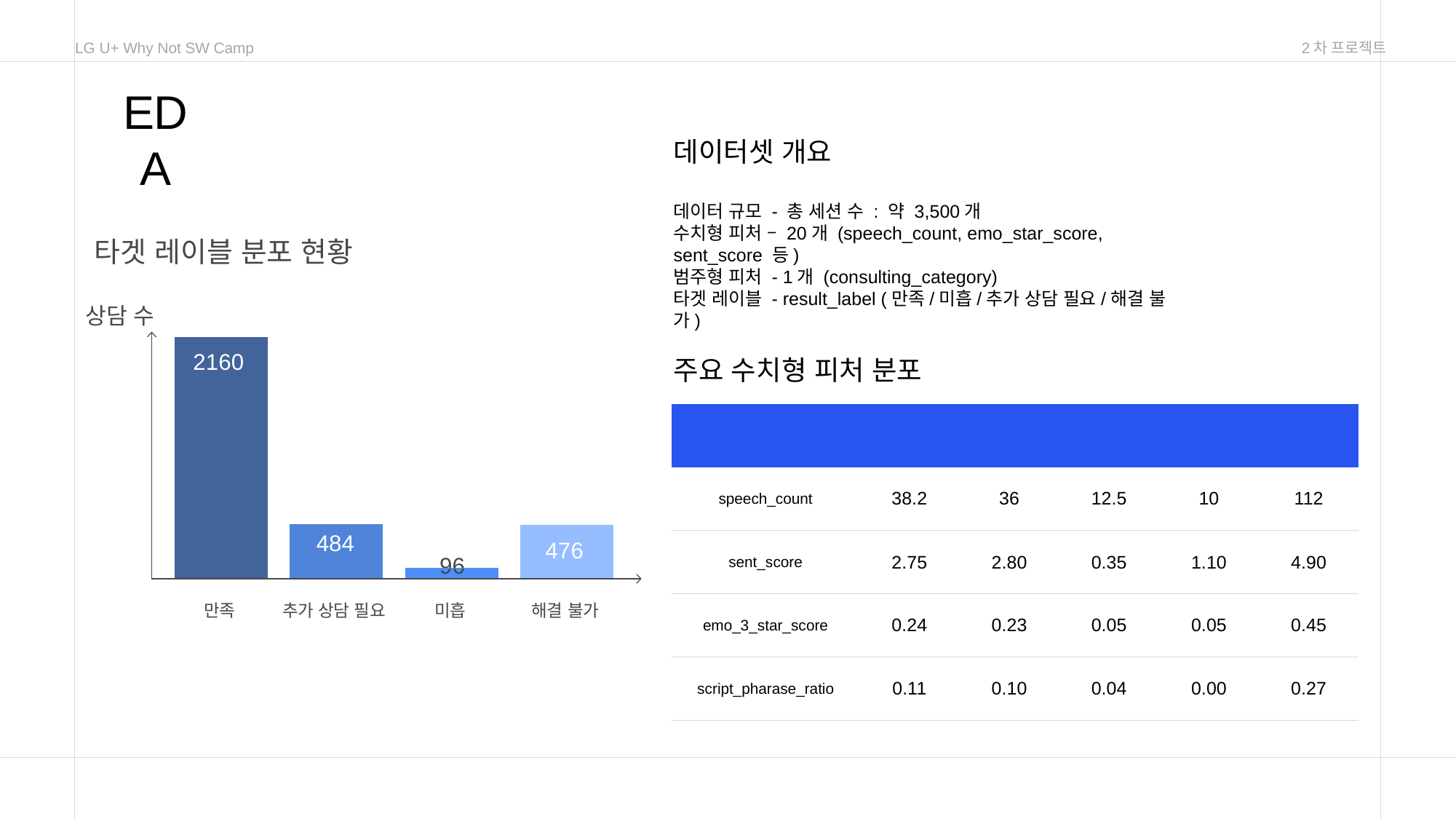

LG U+ Why Not SW Camp
2차 프로젝트
EDA
데이터셋 개요

데이터 규모 - 총 세션 수 : 약 3,500개
수치형 피처 – 20개 (speech_count, emo_star_score, sent_score 등)
범주형 피처 - 1개 (consulting_category)
타겟 레이블 - result_label (만족/미흡/추가 상담 필요/해결 불가)
타겟 레이블 분포 현황
상담 수

2160

484

476

96

만족
추가 상담 필요
미흡
해결 불가
주요 수치형 피처 분포
| 피처 | 평균 | 중간값 | 표준편차 | 최소 | 최대 |
| --- | --- | --- | --- | --- | --- |
| speech\_count | 38.2 | 36 | 12.5 | 10 | 112 |
| sent\_score | 2.75 | 2.80 | 0.35 | 1.10 | 4.90 |
| emo\_3\_star\_score | 0.24 | 0.23 | 0.05 | 0.05 | 0.45 |
| script\_pharase\_ratio | 0.11 | 0.10 | 0.04 | 0.00 | 0.27 |